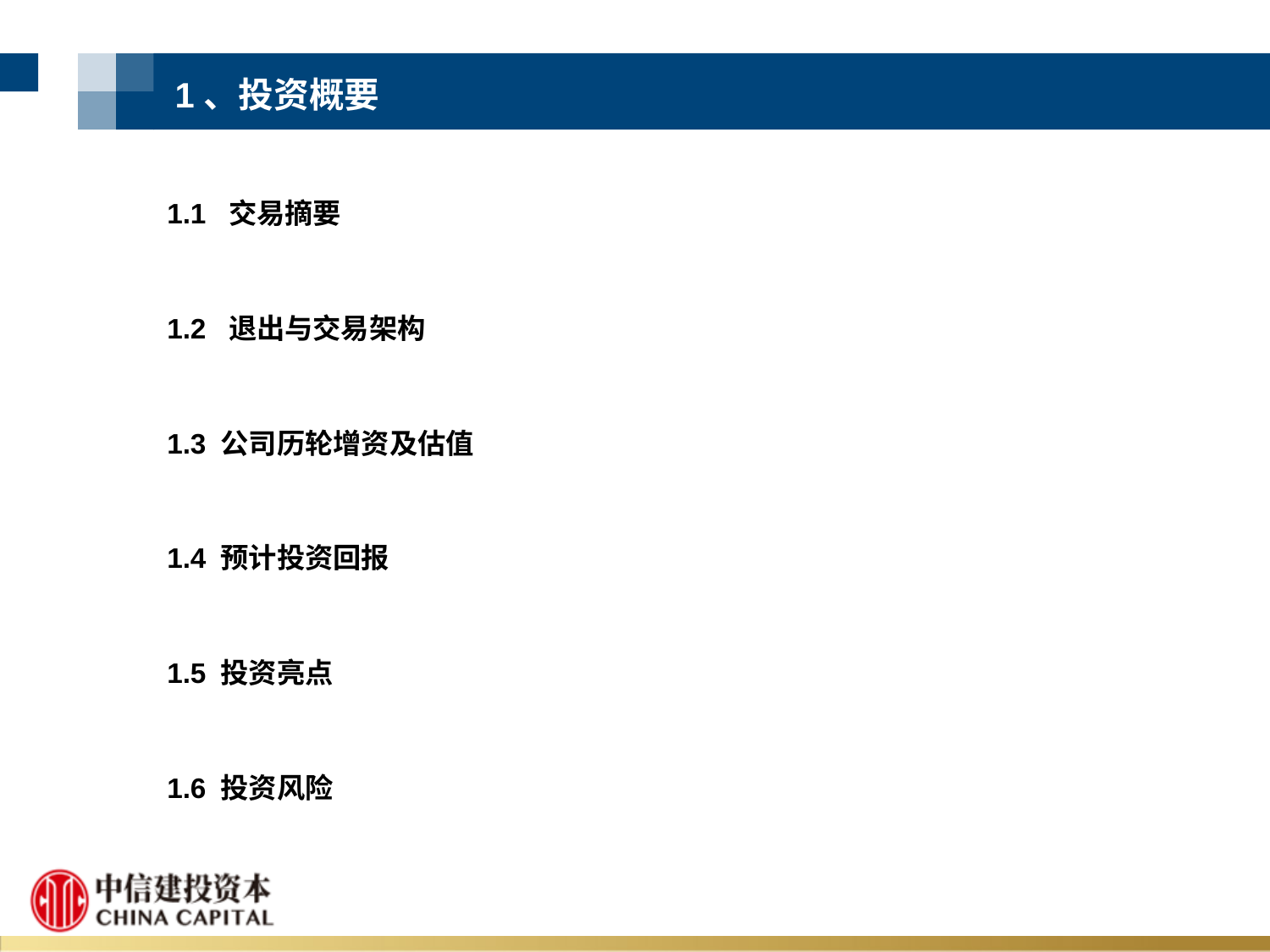

1、投资概要
1.1  交易摘要

1.2  退出与交易架构

1.3 公司历轮增资及估值

1.4 预计投资回报

1.5 投资亮点

1.6 投资风险
1、投资概要